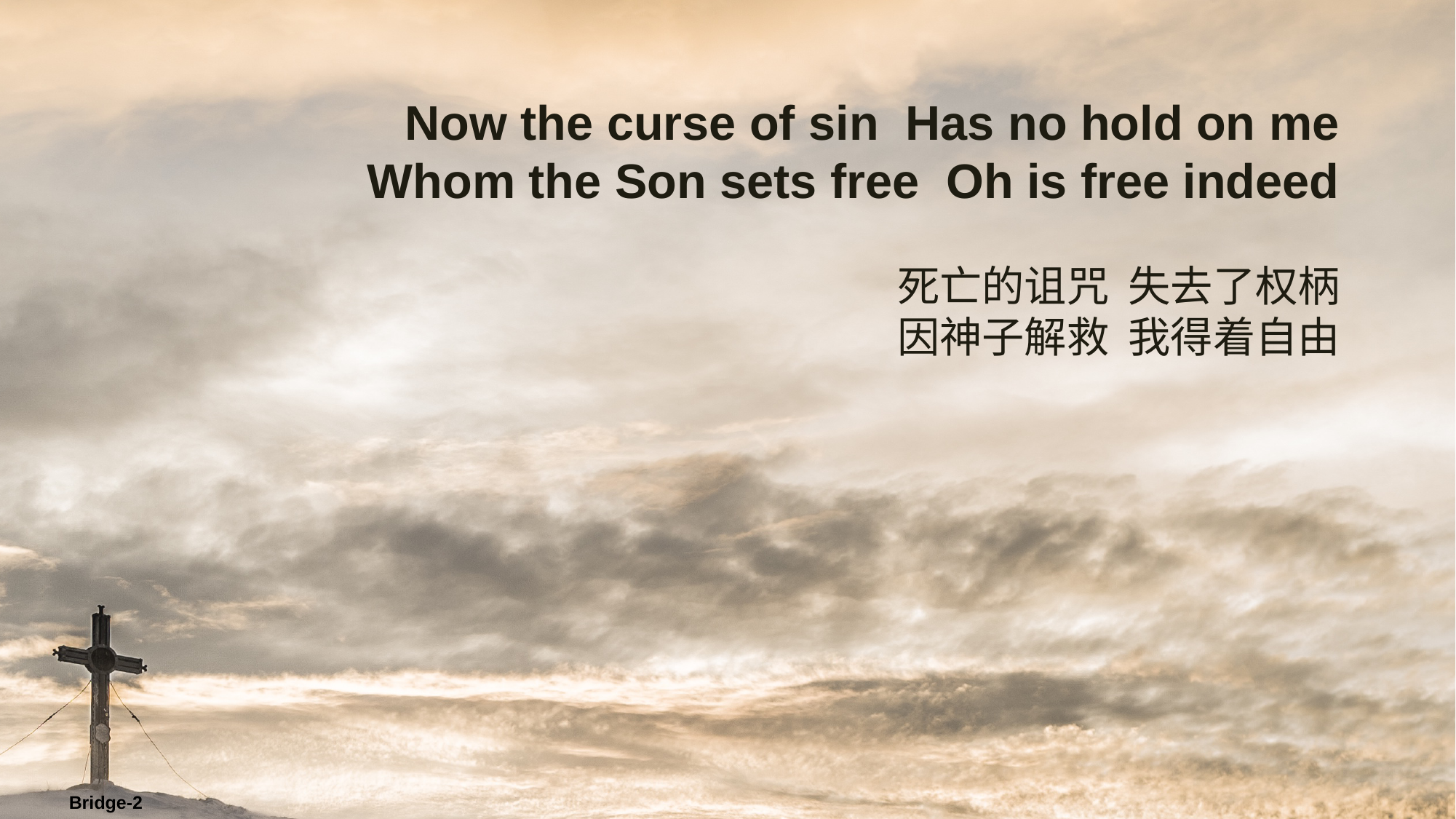

Now the curse of sin  Has no hold on me
Whom the Son sets free  Oh is free indeed

死亡的诅咒  失去了权柄
因神子解救  我得着自由

Bridge-2